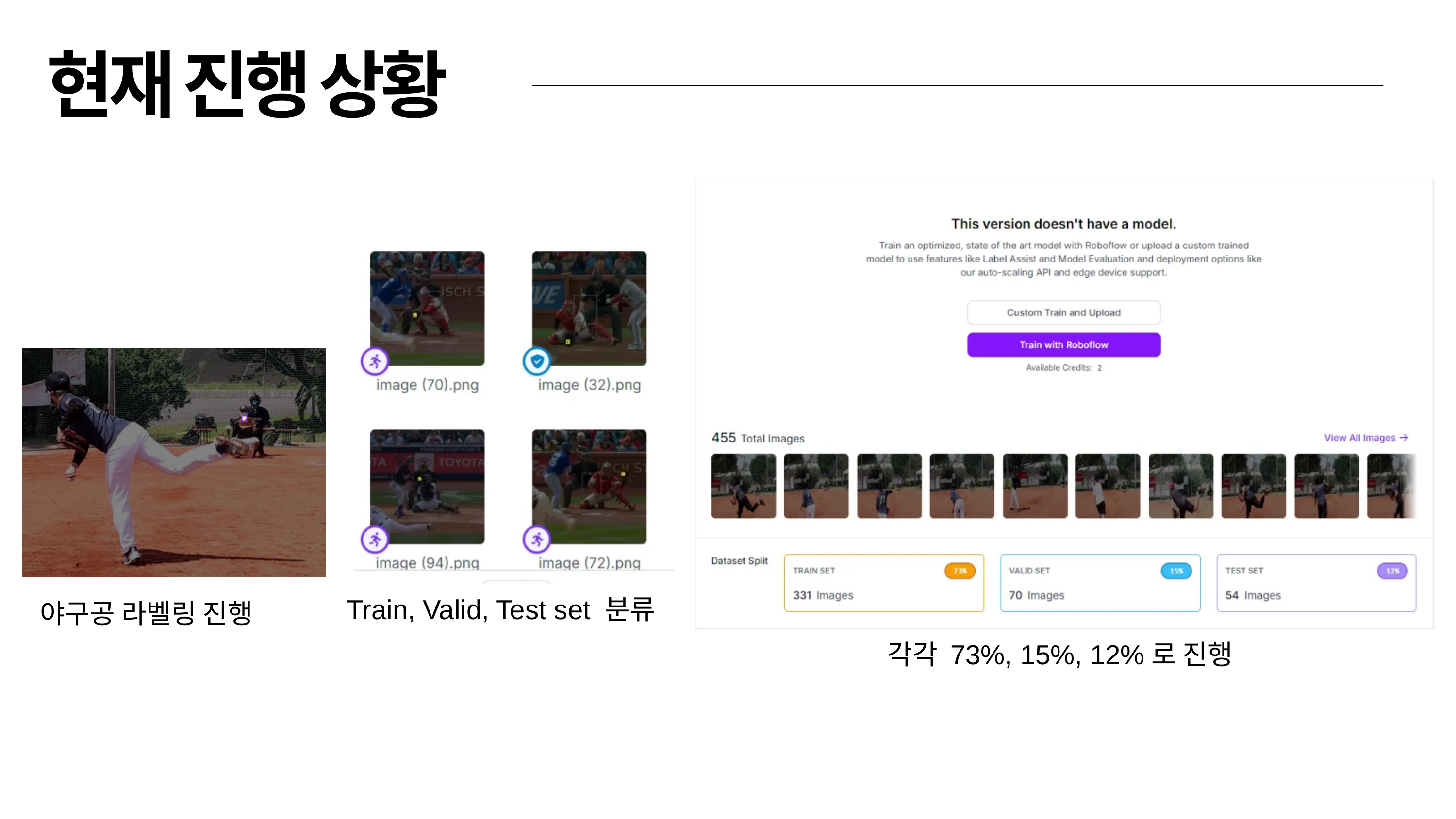

현재 진행 상황

Train, Valid, Test set 분류
야구공 라벨링 진행
각각 73%, 15%, 12%로 진행